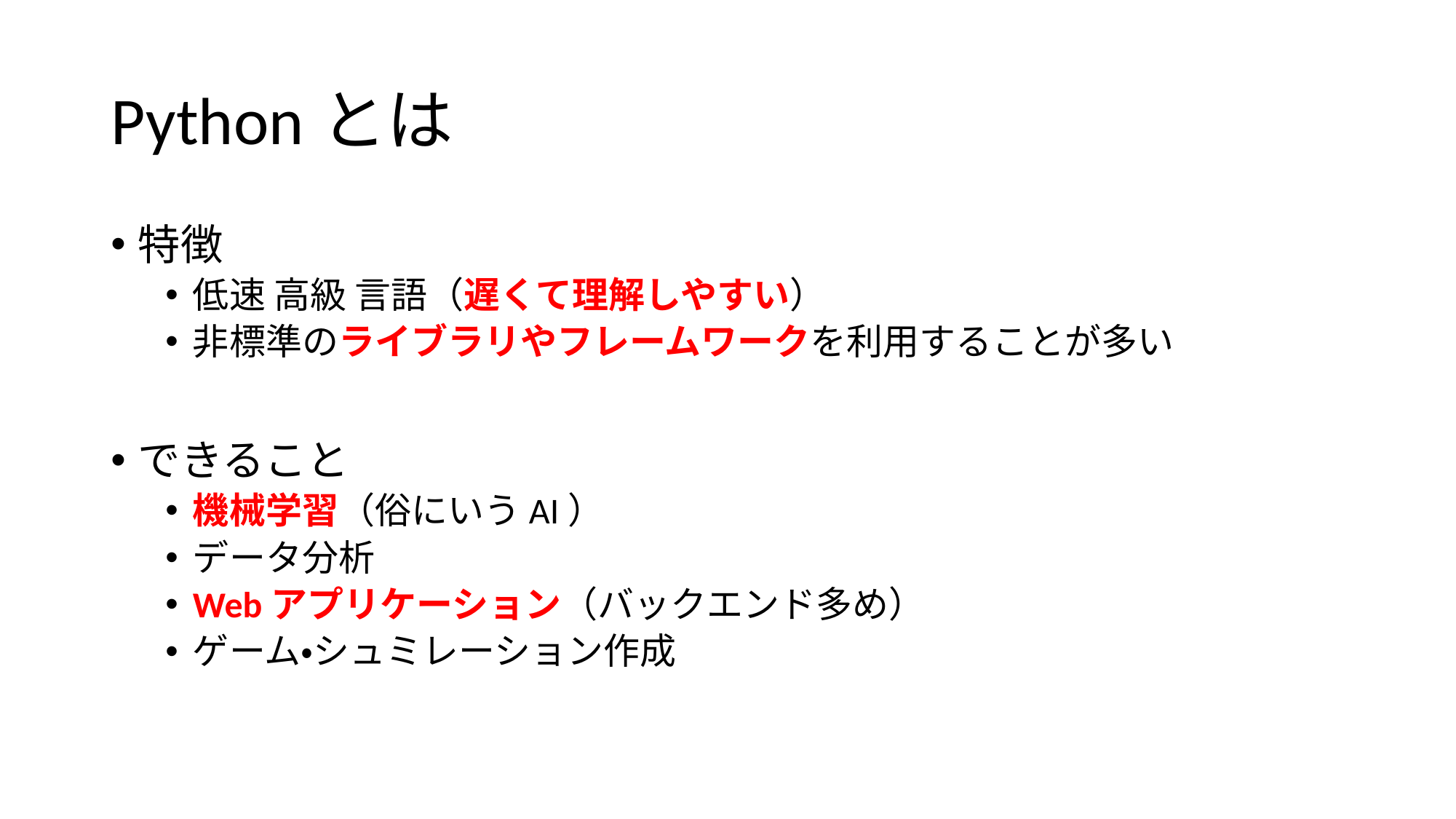

# Pythonとは
特徴
低速 高級 言語（遅くて理解しやすい）
非標準のライブラリやフレームワークを利用することが多い

できること
機械学習（俗にいうAI）
データ分析
Webアプリケーション（バックエンド多め）
ゲーム・シュミレーション作成